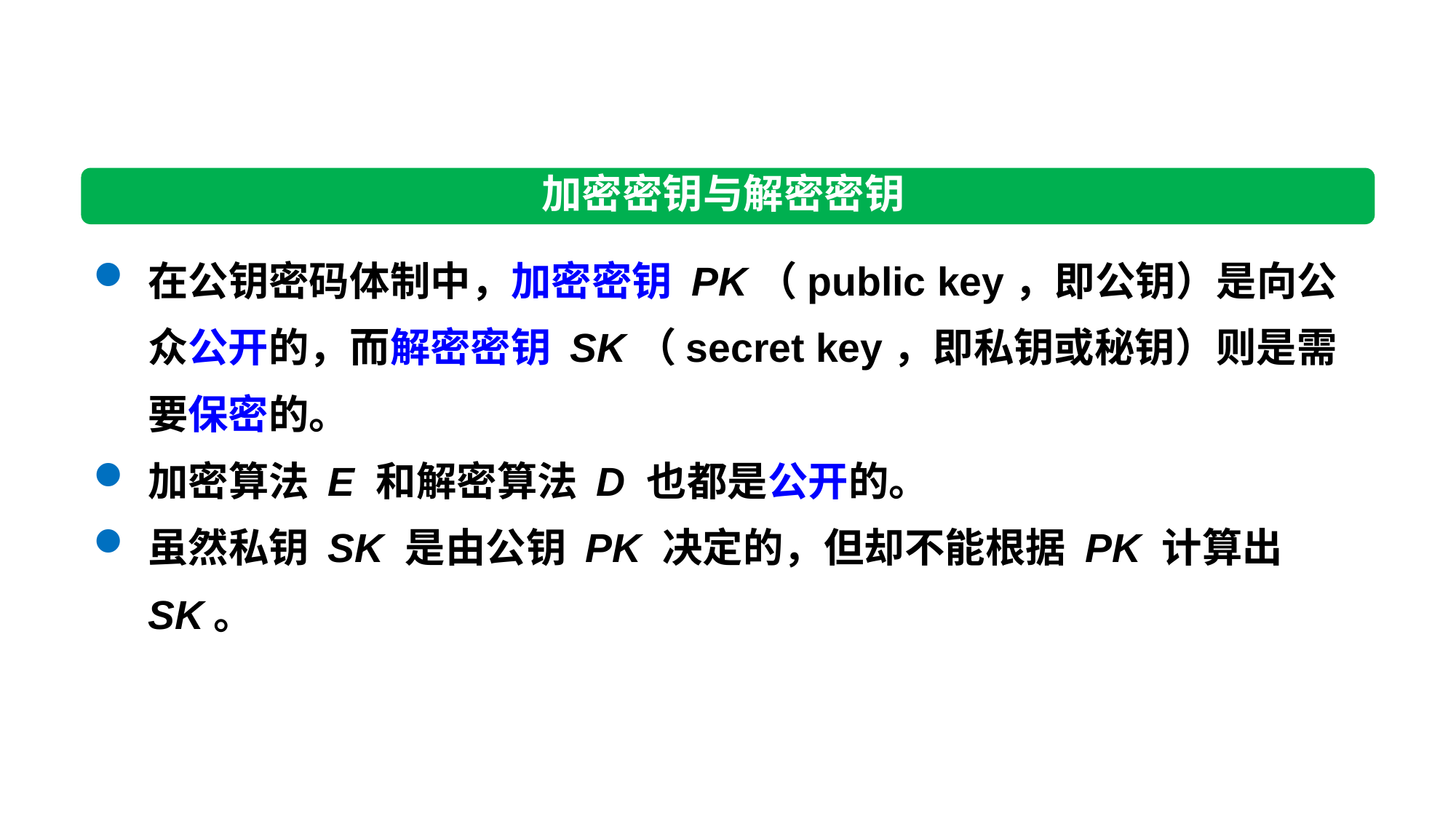

加密密钥与解密密钥

在公钥密码体制中，加密密钥 PK（public key，即公钥）是向公众公开的，而解密密钥 SK（secret key，即私钥或秘钥）则是需要保密的。
加密算法 E 和解密算法 D 也都是公开的。
虽然私钥 SK 是由公钥 PK 决定的，但却不能根据 PK 计算出 SK。